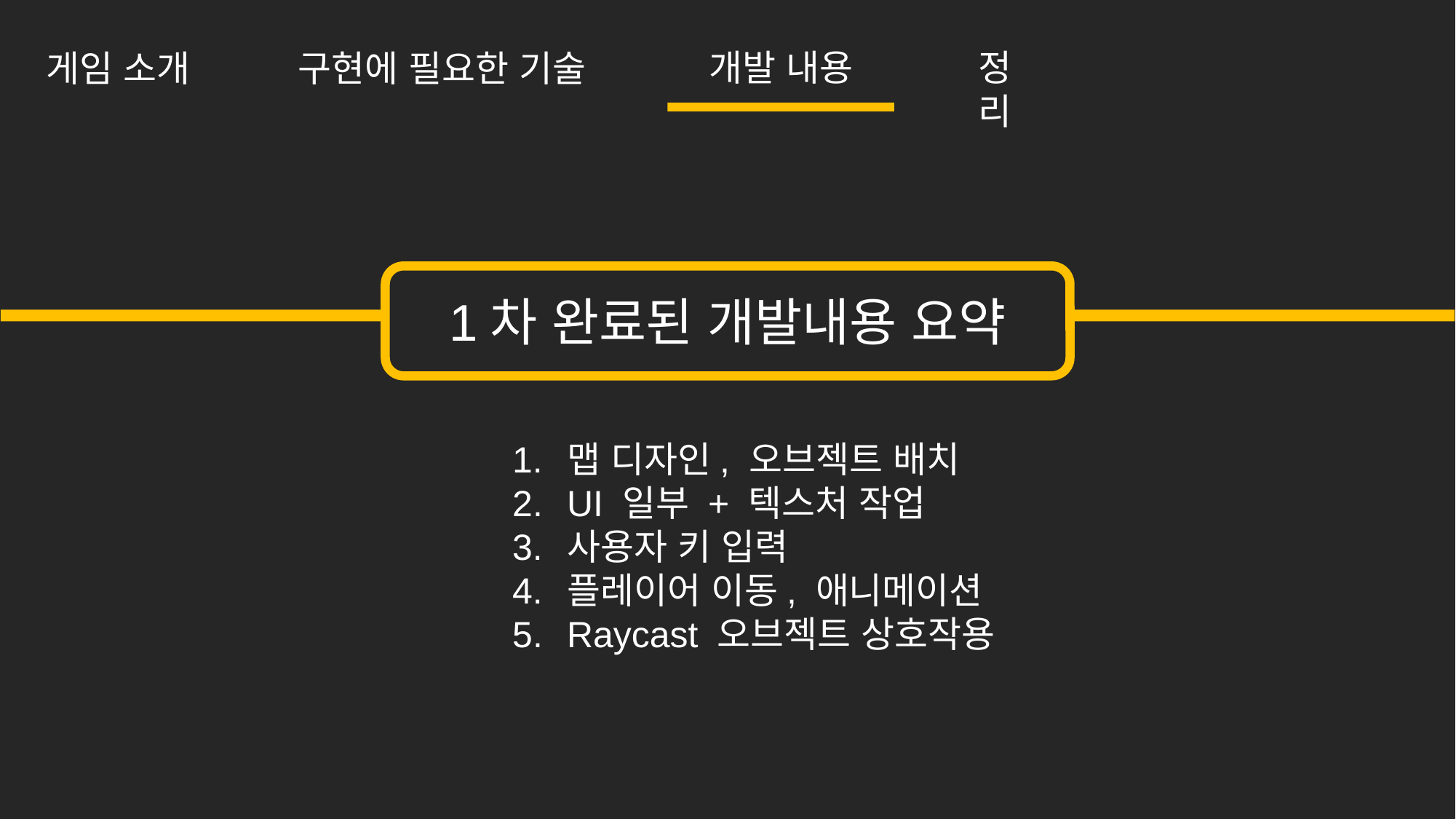

개발 내용
정리
구현에 필요한 기술
게임 소개

1차 완료된 개발내용 요약

맵 디자인, 오브젝트 배치
UI 일부 + 텍스처 작업
사용자 키 입력
플레이어 이동, 애니메이션
Raycast 오브젝트 상호작용